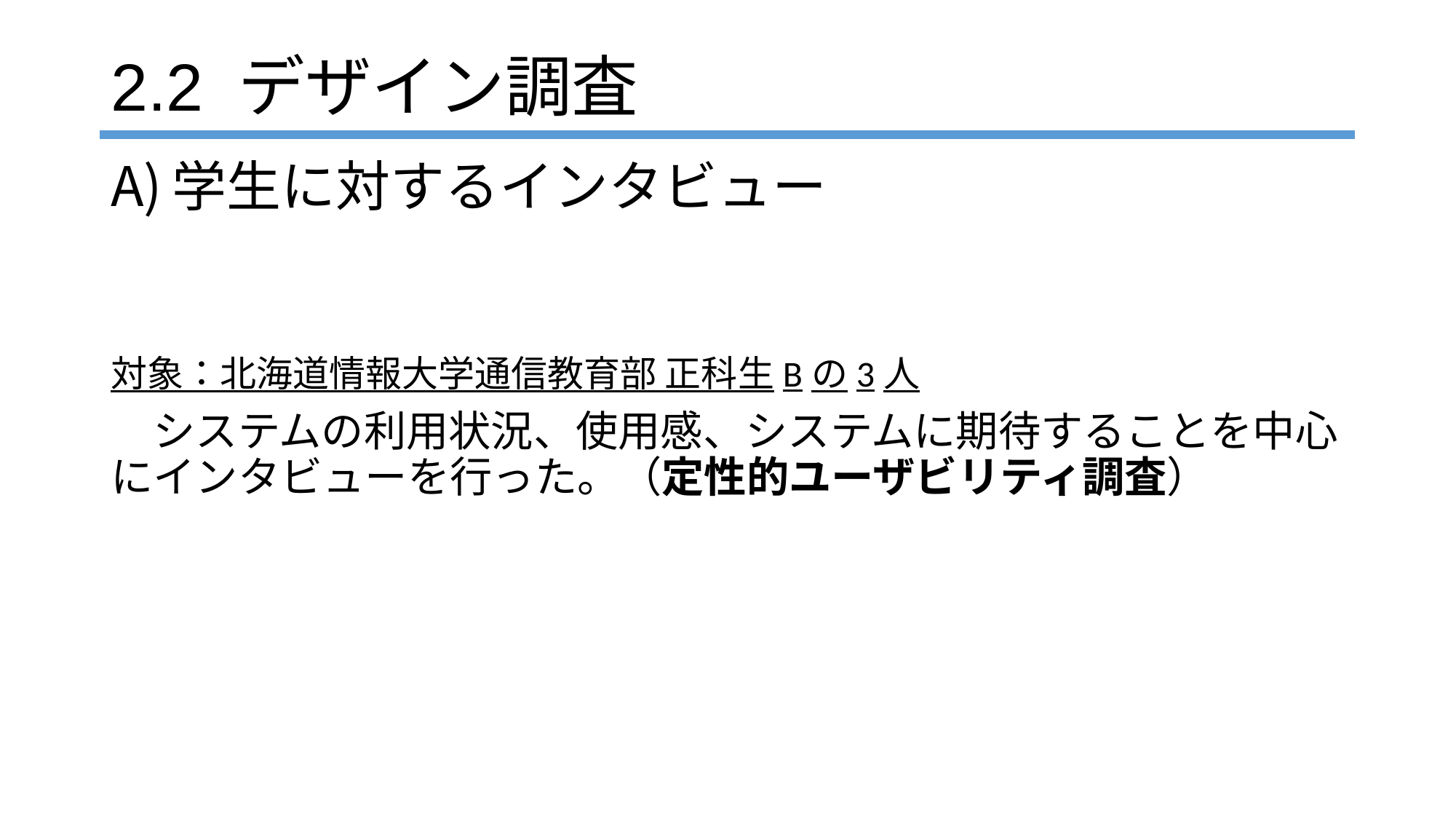

2.2 デザイン調査
学生に対するインタビュー

対象：北海道情報大学通信教育部 正科生Bの3人
　システムの利用状況、使用感、システムに期待することを中心にインタビューを行った。（定性的ユーザビリティ調査）